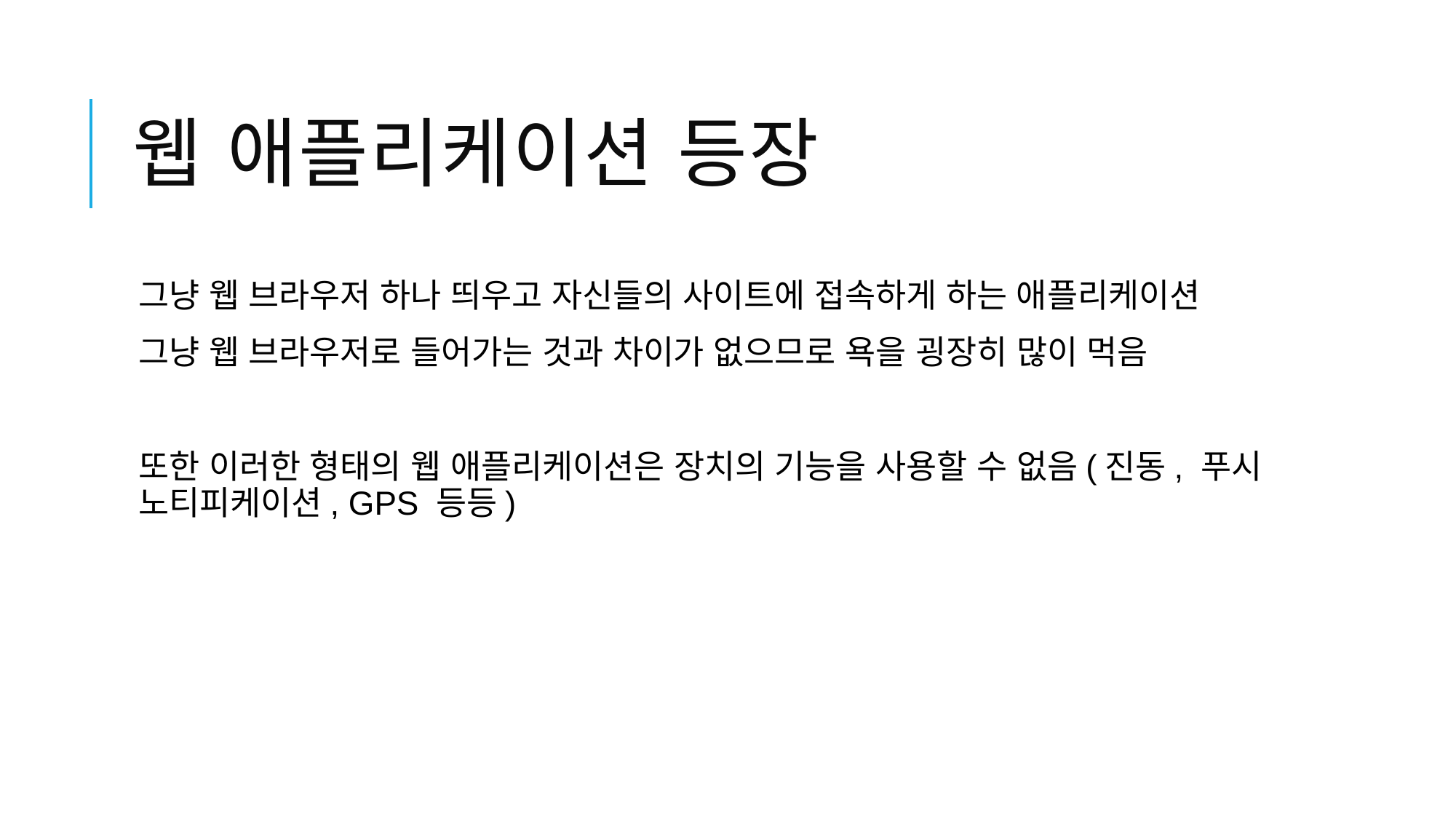

# 웹 애플리케이션 등장
그냥 웹 브라우저 하나 띄우고 자신들의 사이트에 접속하게 하는 애플리케이션
그냥 웹 브라우저로 들어가는 것과 차이가 없으므로 욕을 굉장히 많이 먹음

또한 이러한 형태의 웹 애플리케이션은 장치의 기능을 사용할 수 없음(진동, 푸시 노티피케이션, GPS 등등)